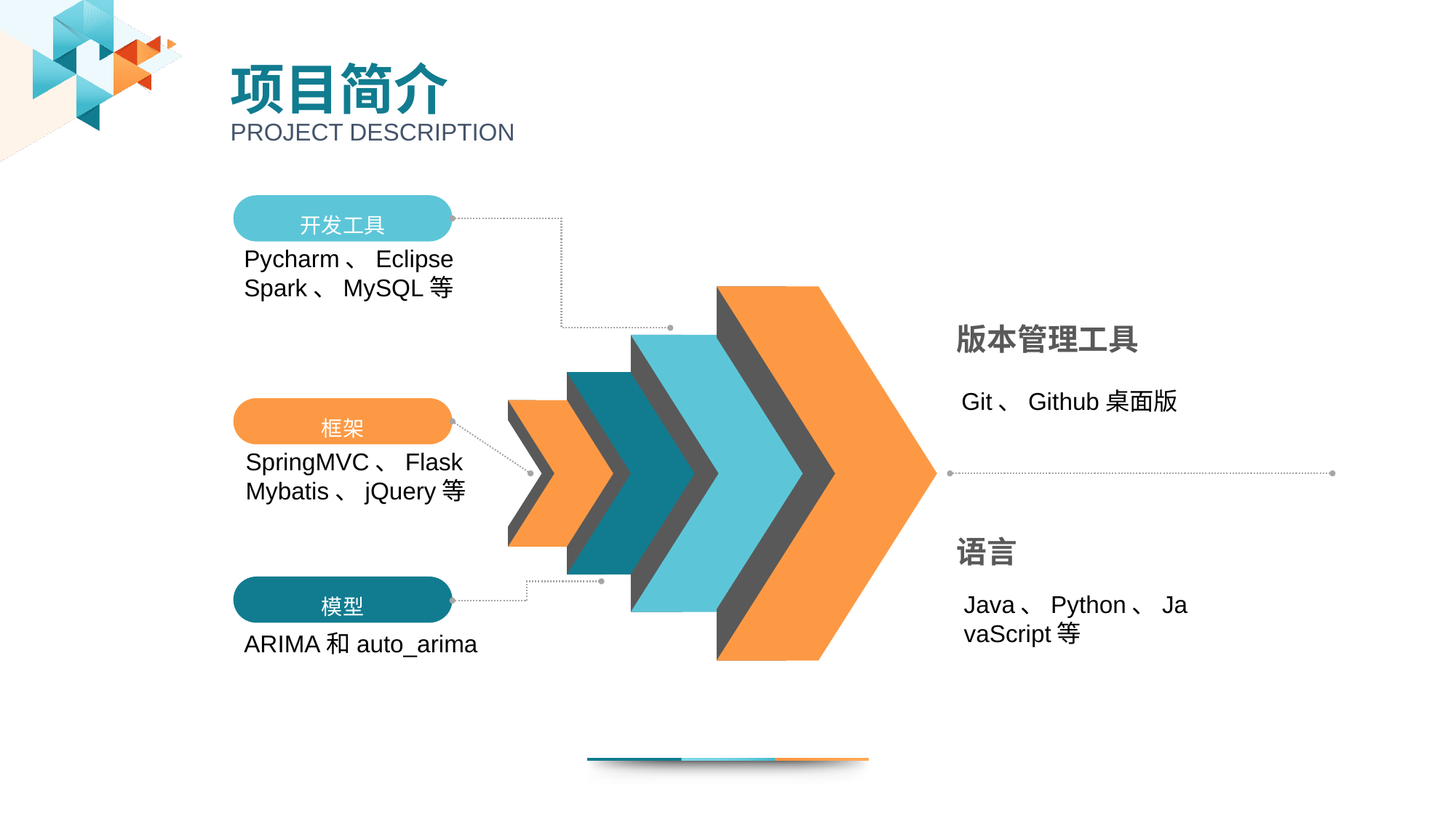

项目简介
PROJECT DESCRIPTION
开发工具
框架
模型
Pycharm、Eclipse
Spark、MySQL等

版本管理工具

Git、Github桌面版

SpringMVC、Flask
Mybatis、jQuery等
语言
Java、Python、JavaScript等
ARIMA和auto_arima